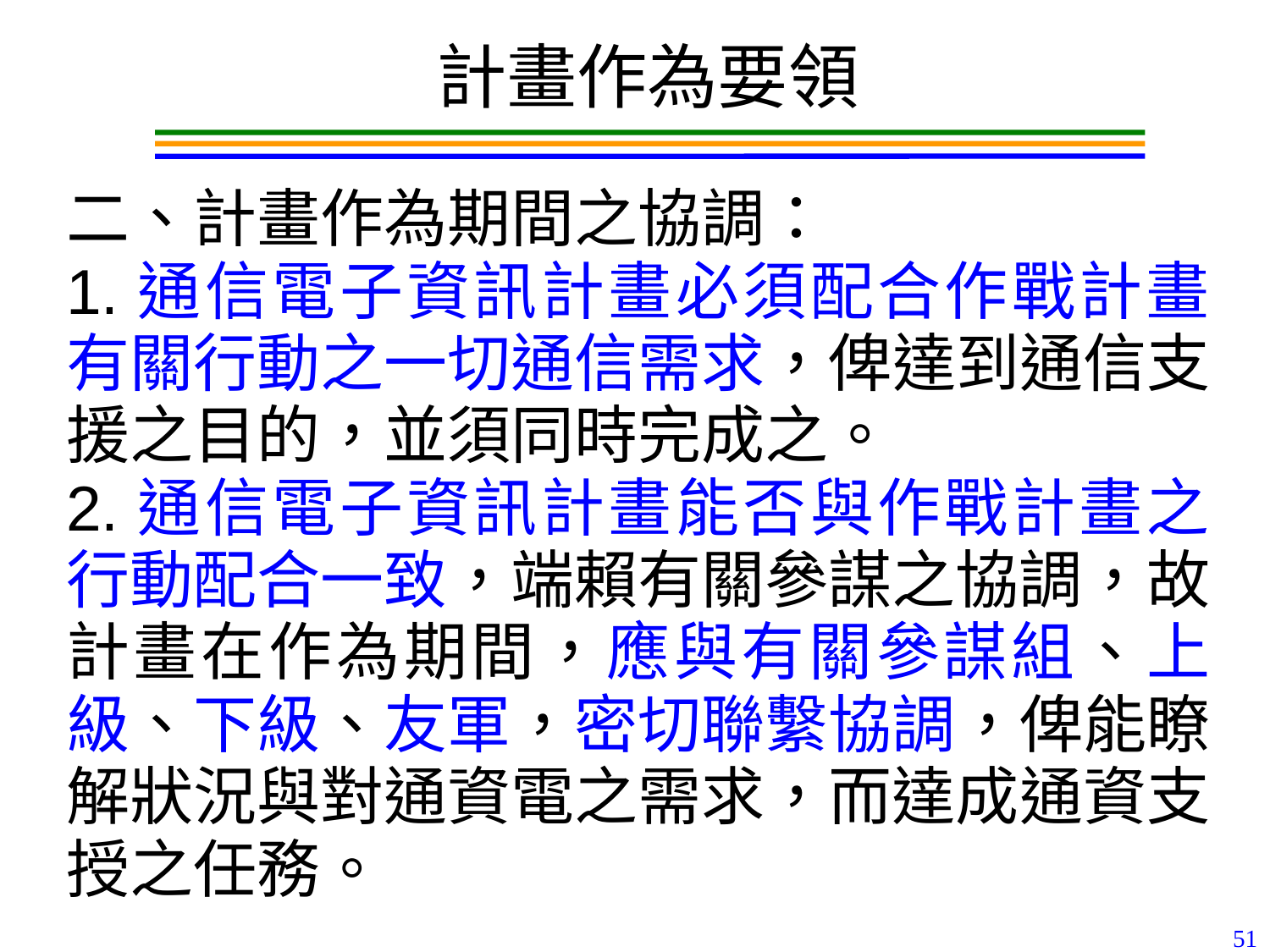

計畫作為要領
二、計畫作為期間之協調：
1.通信電子資訊計畫必須配合作戰計畫有關行動之一切通信需求，俾達到通信支援之目的，並須同時完成之。
2.通信電子資訊計畫能否與作戰計畫之行動配合一致，端賴有關參謀之協調，故計畫在作為期間，應與有關參謀組、上級、下級、友軍，密切聯繫協調，俾能瞭解狀況與對通資電之需求，而達成通資支授之任務。
51